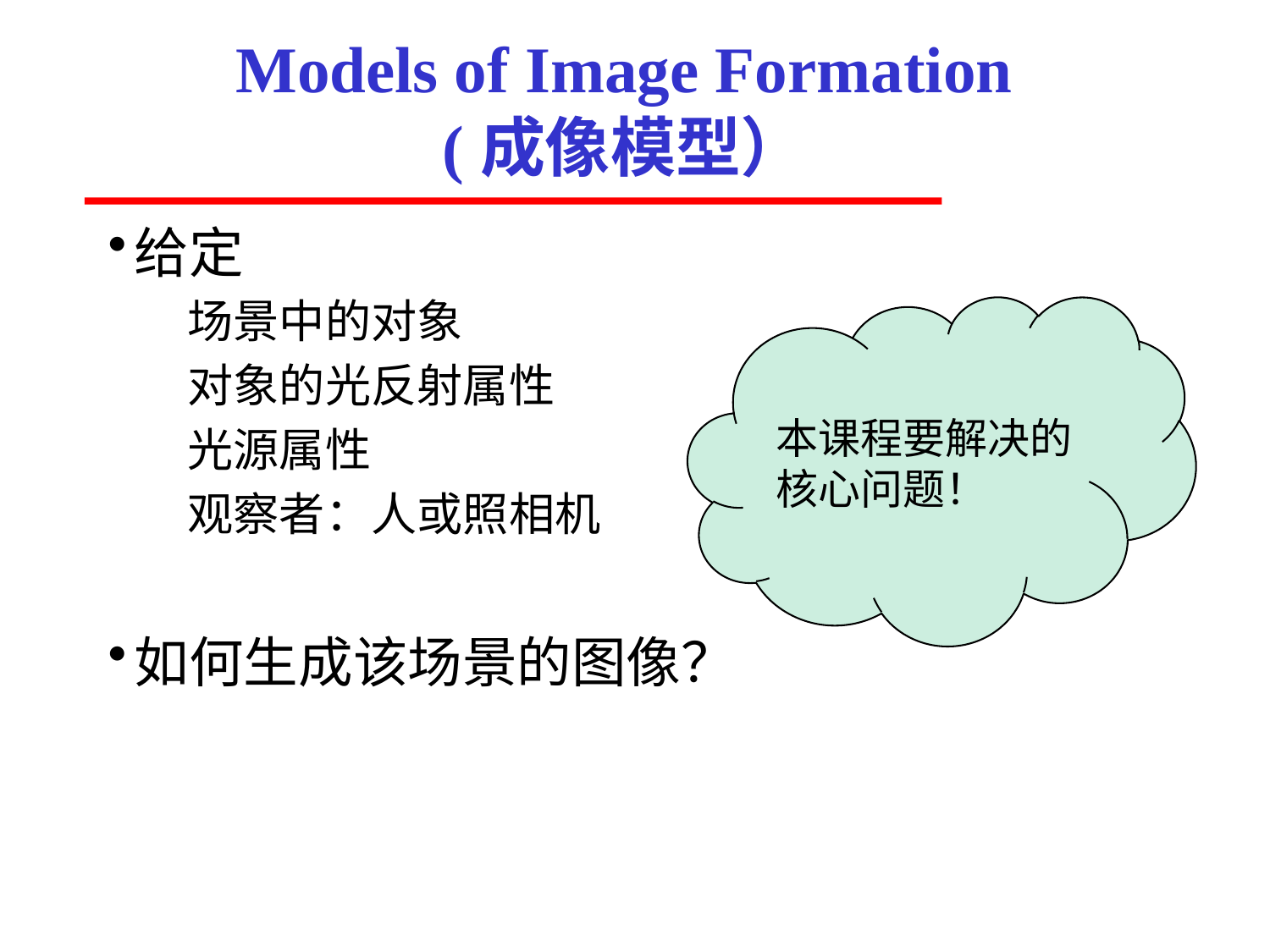

# Models of Image Formation (成像模型）
给定
场景中的对象
对象的光反射属性
光源属性
观察者：人或照相机

如何生成该场景的图像？

本课程要解决的核心问题！
14